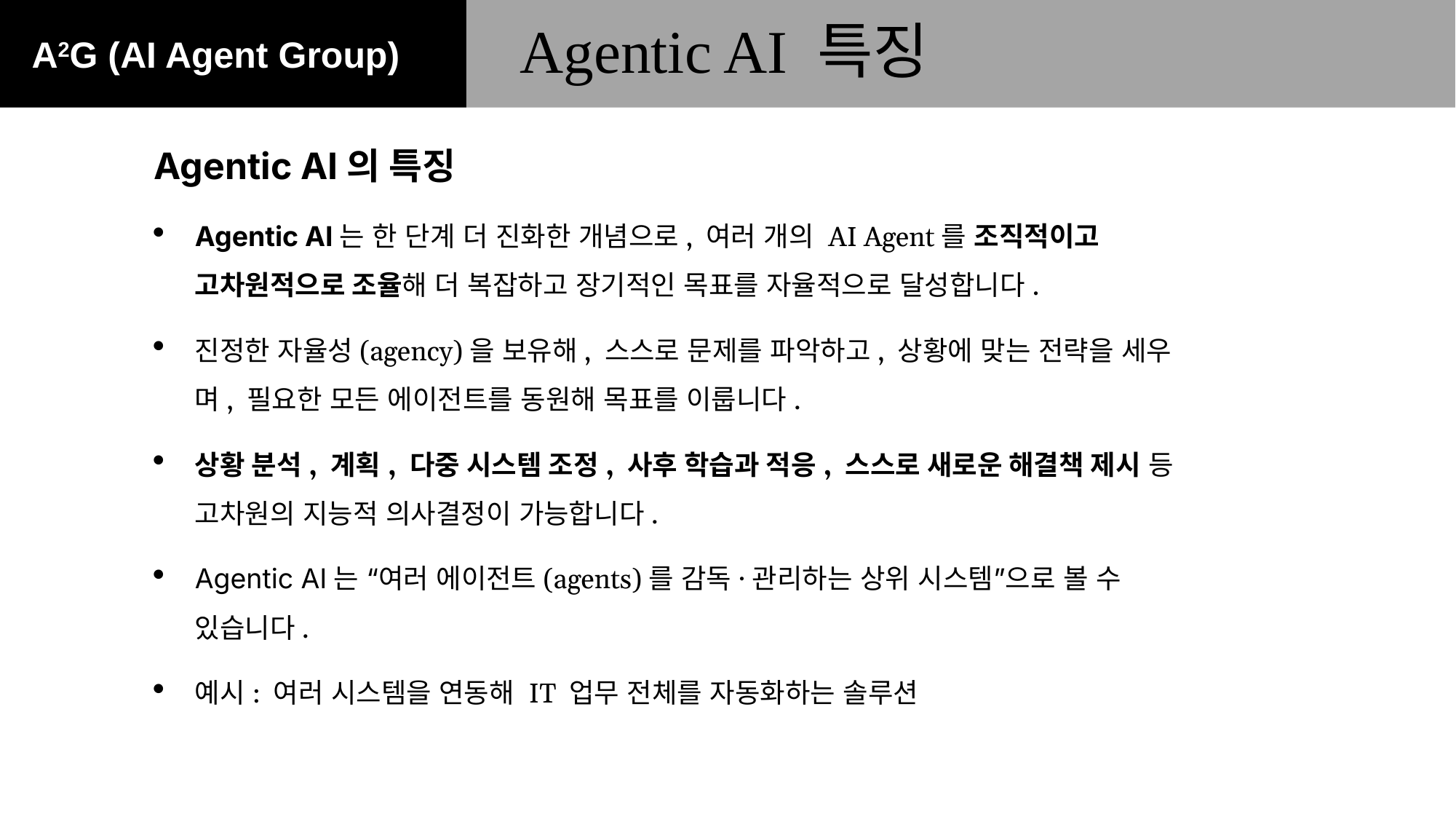

Agentic AI 특징
Agentic AI의 특징
Agentic AI는 한 단계 더 진화한 개념으로, 여러 개의 AI Agent를 조직적이고 고차원적으로 조율해 더 복잡하고 장기적인 목표를 자율적으로 달성합니다.
진정한 자율성(agency)을 보유해, 스스로 문제를 파악하고, 상황에 맞는 전략을 세우며, 필요한 모든 에이전트를 동원해 목표를 이룹니다.
상황 분석, 계획, 다중 시스템 조정, 사후 학습과 적응, 스스로 새로운 해결책 제시 등 고차원의 지능적 의사결정이 가능합니다.
Agentic AI는 “여러 에이전트(agents)를 감독·관리하는 상위 시스템”으로 볼 수 있습니다.
예시: 여러 시스템을 연동해 IT 업무 전체를 자동화하는 솔루션